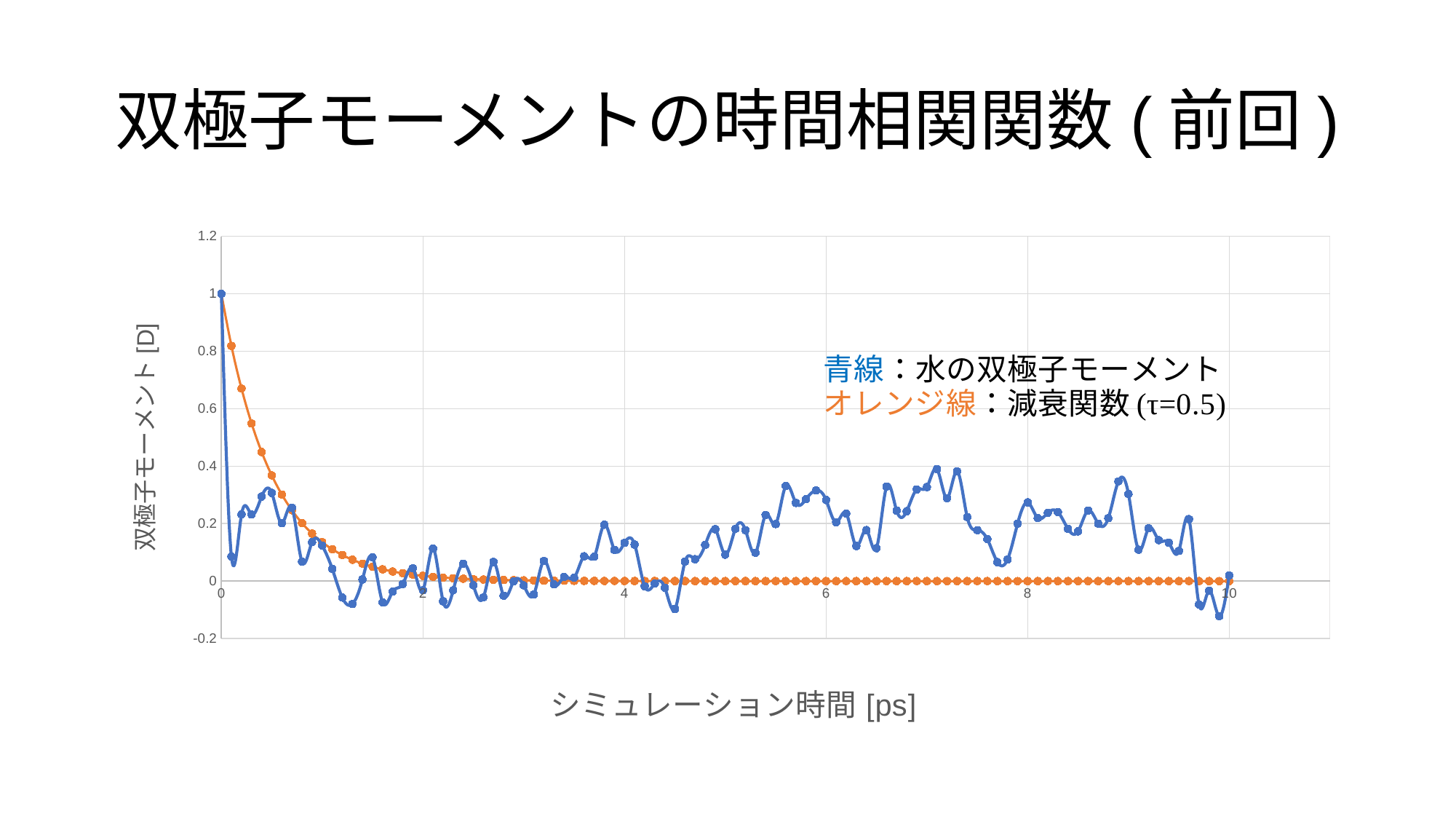

# 双極子モーメントの時間相関関数(前回)

### Chart

| Category |  |  |
|---|---|---|